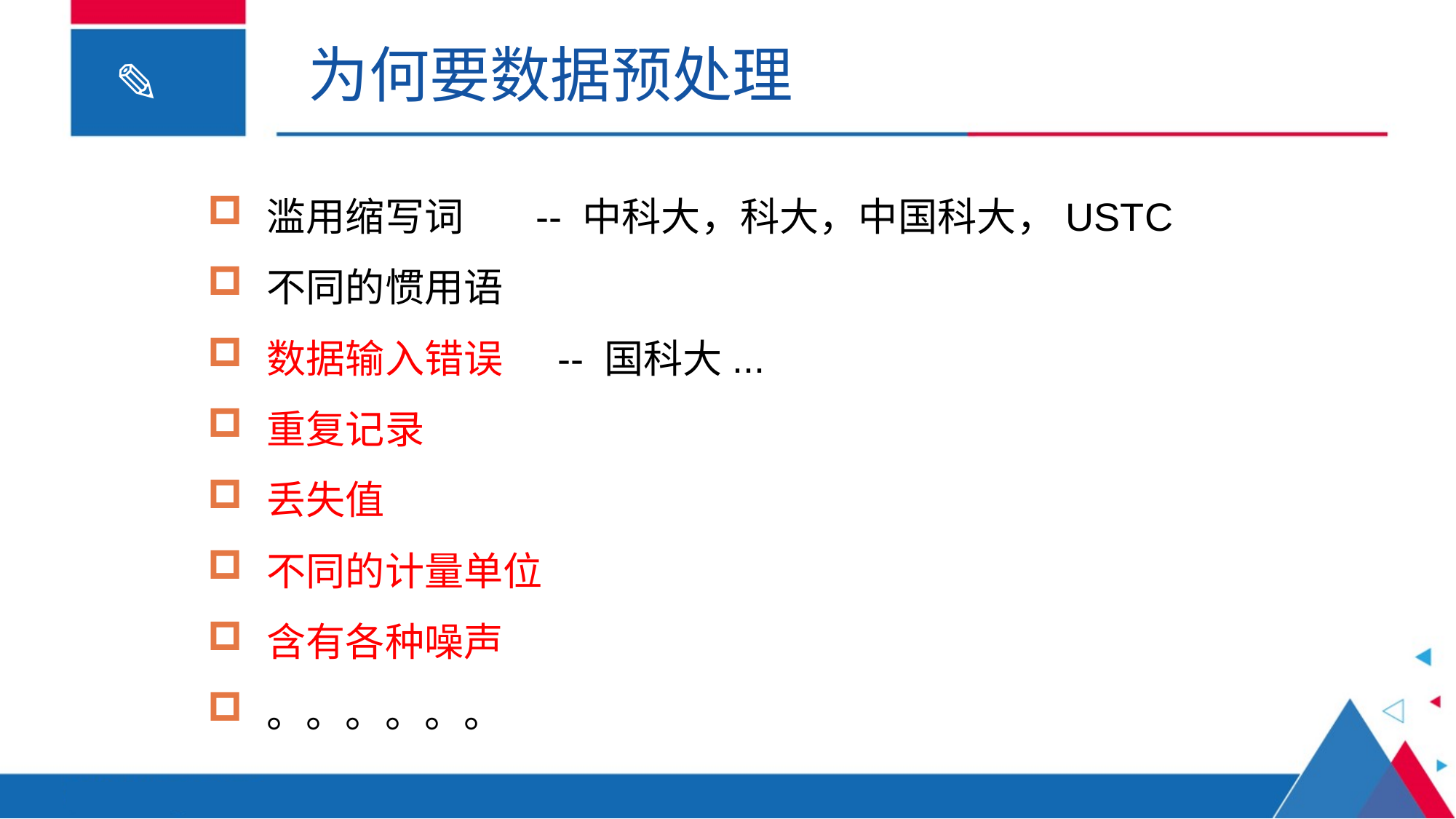

为何要数据预处理
 滥用缩写词       -- 中科大，科大，中国科大，USTC
 不同的惯用语
 数据输入错误     -- 国科大...
 重复记录
 丢失值
 不同的计量单位
 含有各种噪声
 。。。。。。